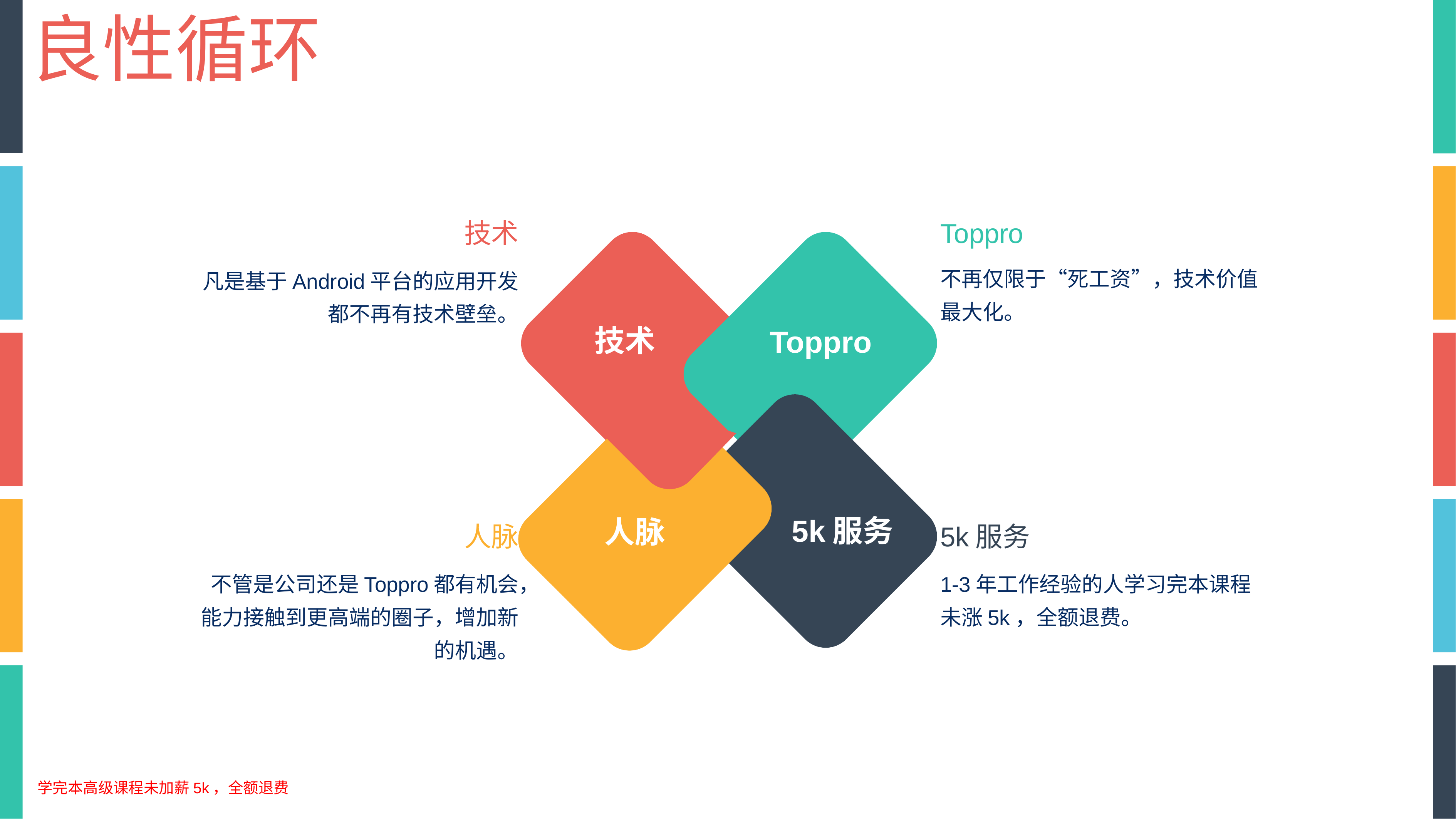

良性循环

技术
Toppro

不再仅限于“死工资”，技术价值最大化。
凡是基于Android平台的应用开发都不再有技术壁垒。

技术
Toppro

5k服务
人脉
人脉
5k服务
1-3年工作经验的人学习完本课程未涨5k，全额退费。
不管是公司还是Toppro都有机会，能力接触到更高端的圈子，增加新的机遇。

学完本高级课程未加薪5k，全额退费